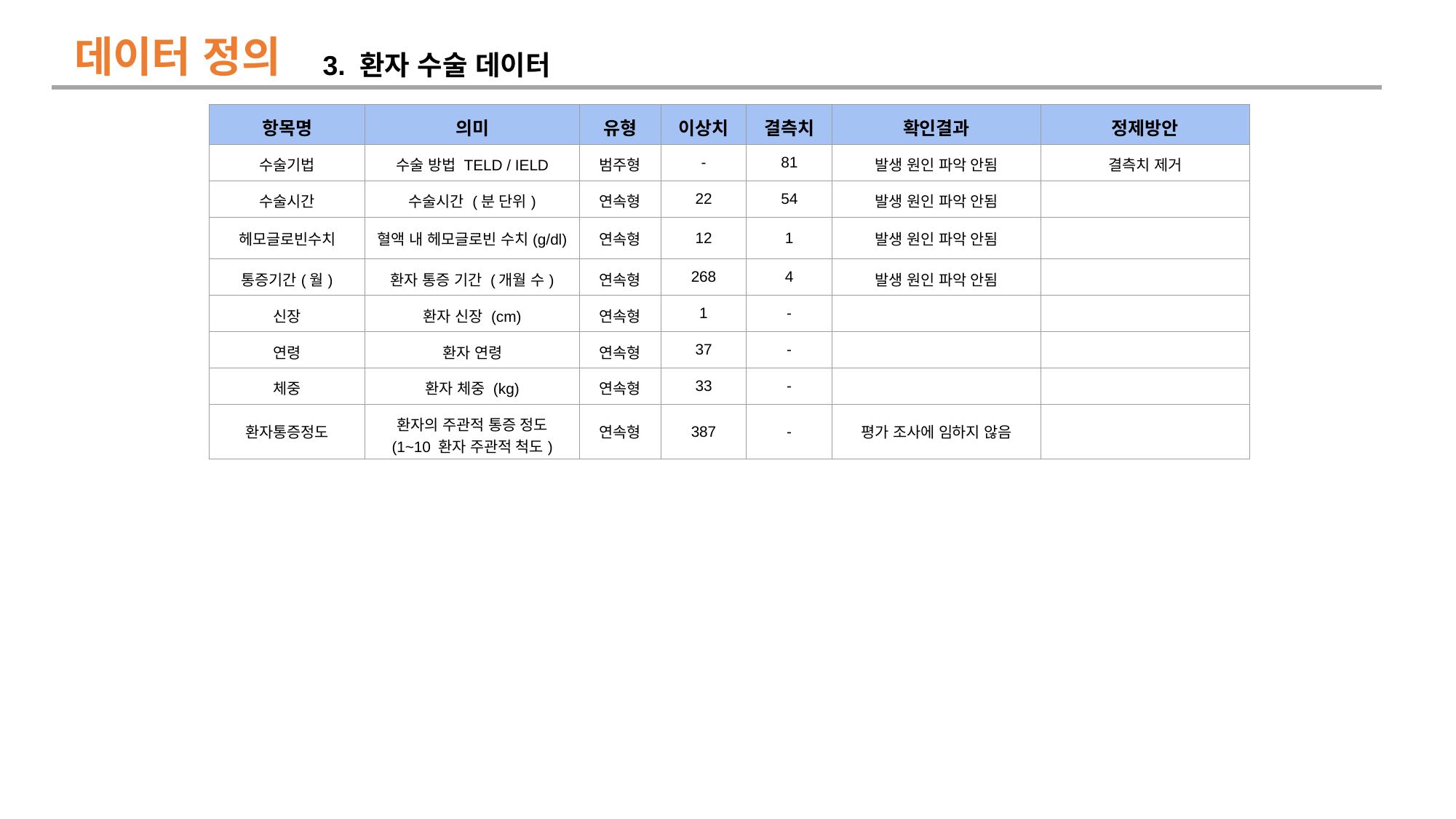

데이터 정의
3. 환자 수술 데이터
| 항목명 | 의미 | 유형 | 이상치 | 결측치 | 확인결과 | 정제방안 |
| --- | --- | --- | --- | --- | --- | --- |
| 수술기법 | 수술 방법 TELD / IELD | 범주형 | - | 81 | 발생 원인 파악 안됨 | 결측치 제거 |
| 수술시간 | 수술시간 (분 단위) | 연속형 | 22 | 54 | 발생 원인 파악 안됨 |  |
| 헤모글로빈수치 | 혈액 내 헤모글로빈 수치(g/dl) | 연속형 | 12 | 1 | 발생 원인 파악 안됨 |  |
| 통증기간(월) | 환자 통증 기간 (개월 수) | 연속형 | 268 | 4 | 발생 원인 파악 안됨 |  |
| 신장 | 환자 신장 (cm) | 연속형 | 1 | - |  |  |
| 연령 | 환자 연령 | 연속형 | 37 | - |  |  |
| 체중 | 환자 체중 (kg) | 연속형 | 33 | - |  |  |
| 환자통증정도 | 환자의 주관적 통증 정도 (1~10 환자 주관적 척도) | 연속형 | 387 | - | 평가 조사에 임하지 않음 |  |